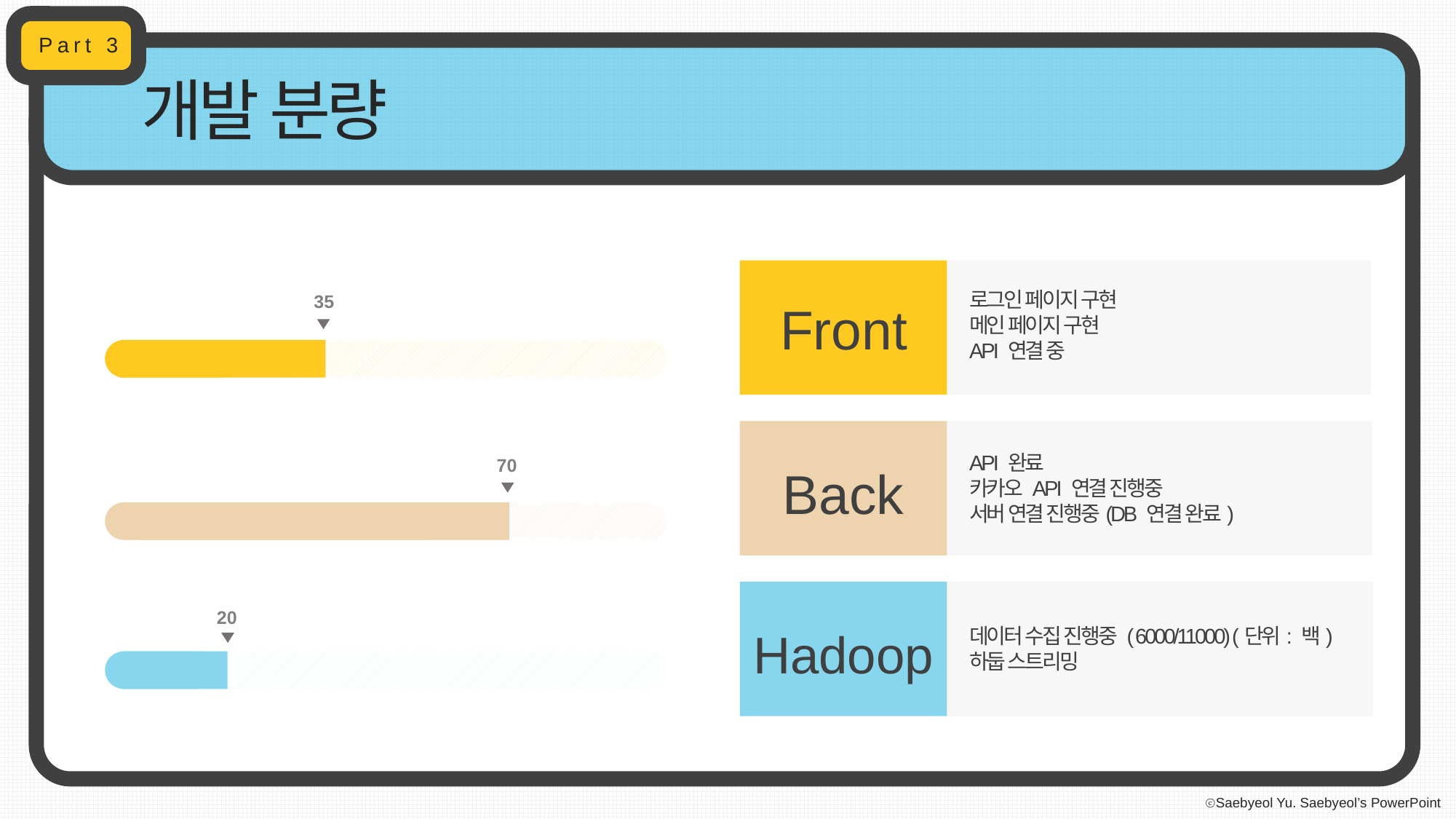

Part 3

개발 분량

로그인 페이지 구현
메인 페이지 구현
API 연결 중
35
Front

API 완료
카카오 API 연결 진행중
서버 연결 진행중(DB 연결 완료)
70
Back

20
Hadoop
데이터 수집 진행중 ( 6000/11000) (단위: 백)
하둡 스트리밍